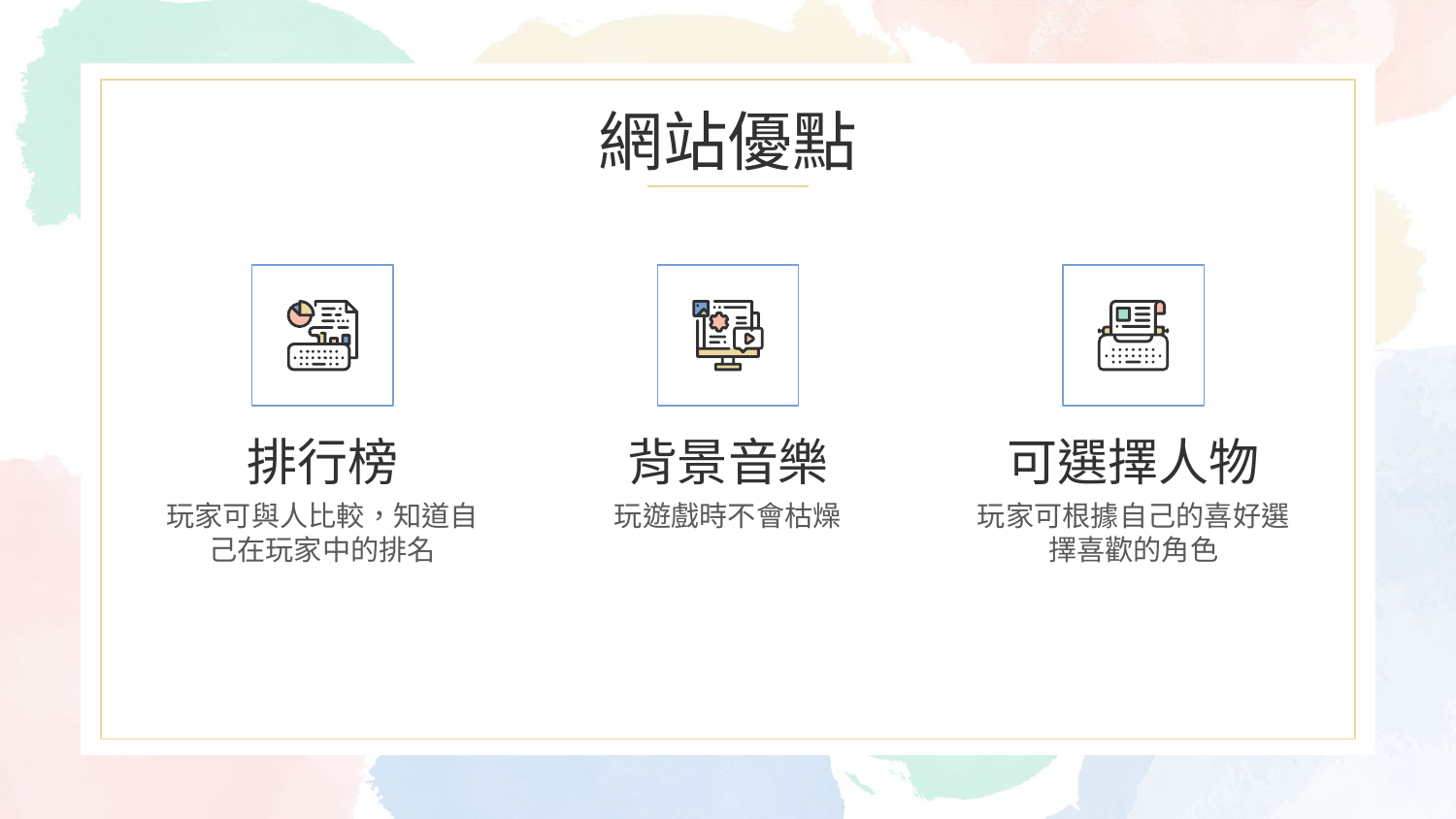

# 網站優點

排行榜
背景音樂
可選擇人物
玩家可與人比較，知道自己在玩家中的排名
玩遊戲時不會枯燥

玩家可根據自己的喜好選擇喜歡的角色